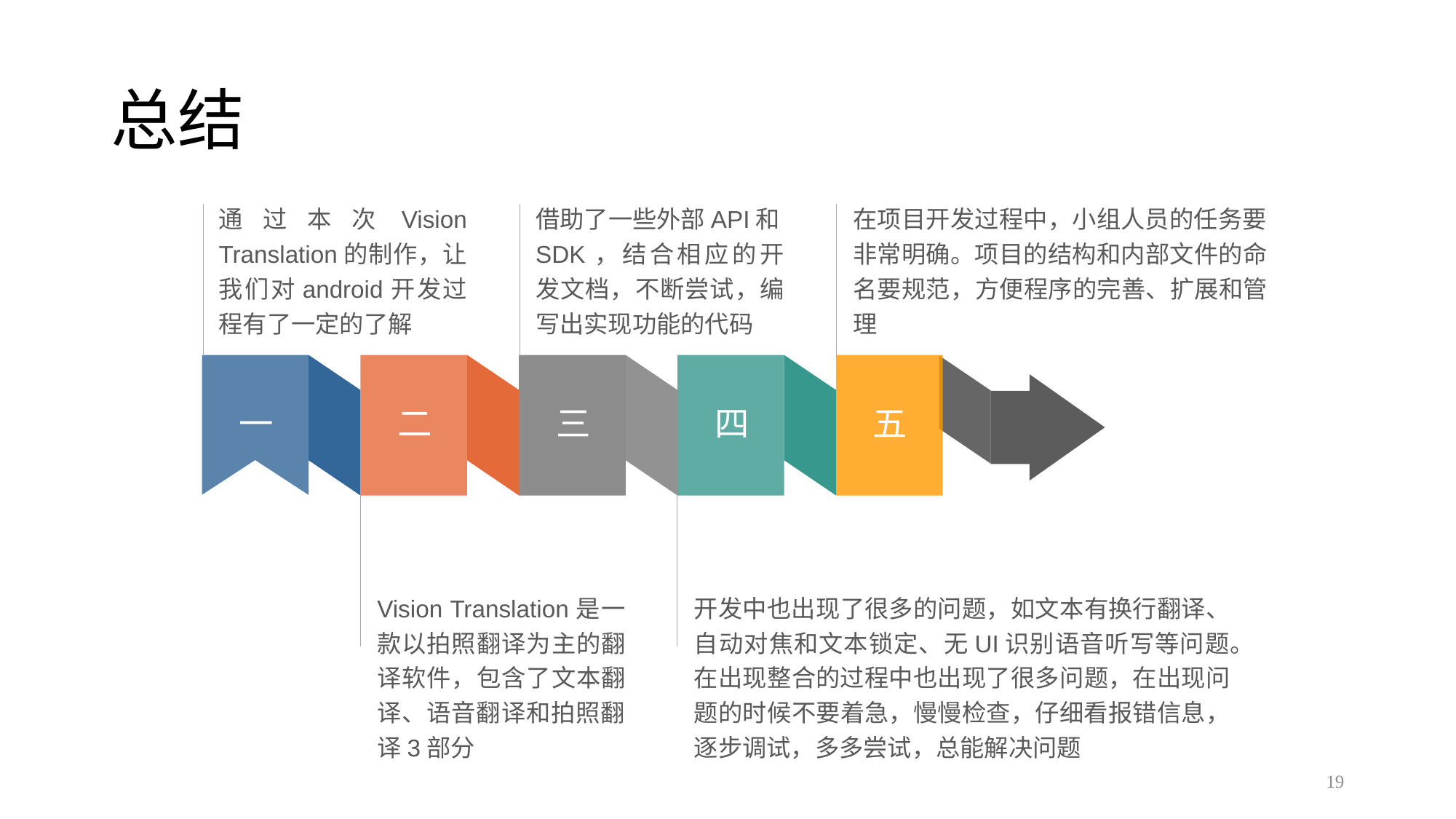

# 总结
通过本次Vision Translation的制作，让我们对android开发过程有了一定的了解
借助了一些外部API和SDK，结合相应的开发文档，不断尝试，编写出实现功能的代码
在项目开发过程中，小组人员的任务要非常明确。项目的结构和内部文件的命名要规范，方便程序的完善、扩展和管理

二

四

五

一

三

Vision Translation是一款以拍照翻译为主的翻译软件，包含了文本翻译、语音翻译和拍照翻译3部分
开发中也出现了很多的问题，如文本有换行翻译、自动对焦和文本锁定、无UI识别语音听写等问题。在出现整合的过程中也出现了很多问题，在出现问题的时候不要着急，慢慢检查，仔细看报错信息，逐步调试，多多尝试，总能解决问题
19